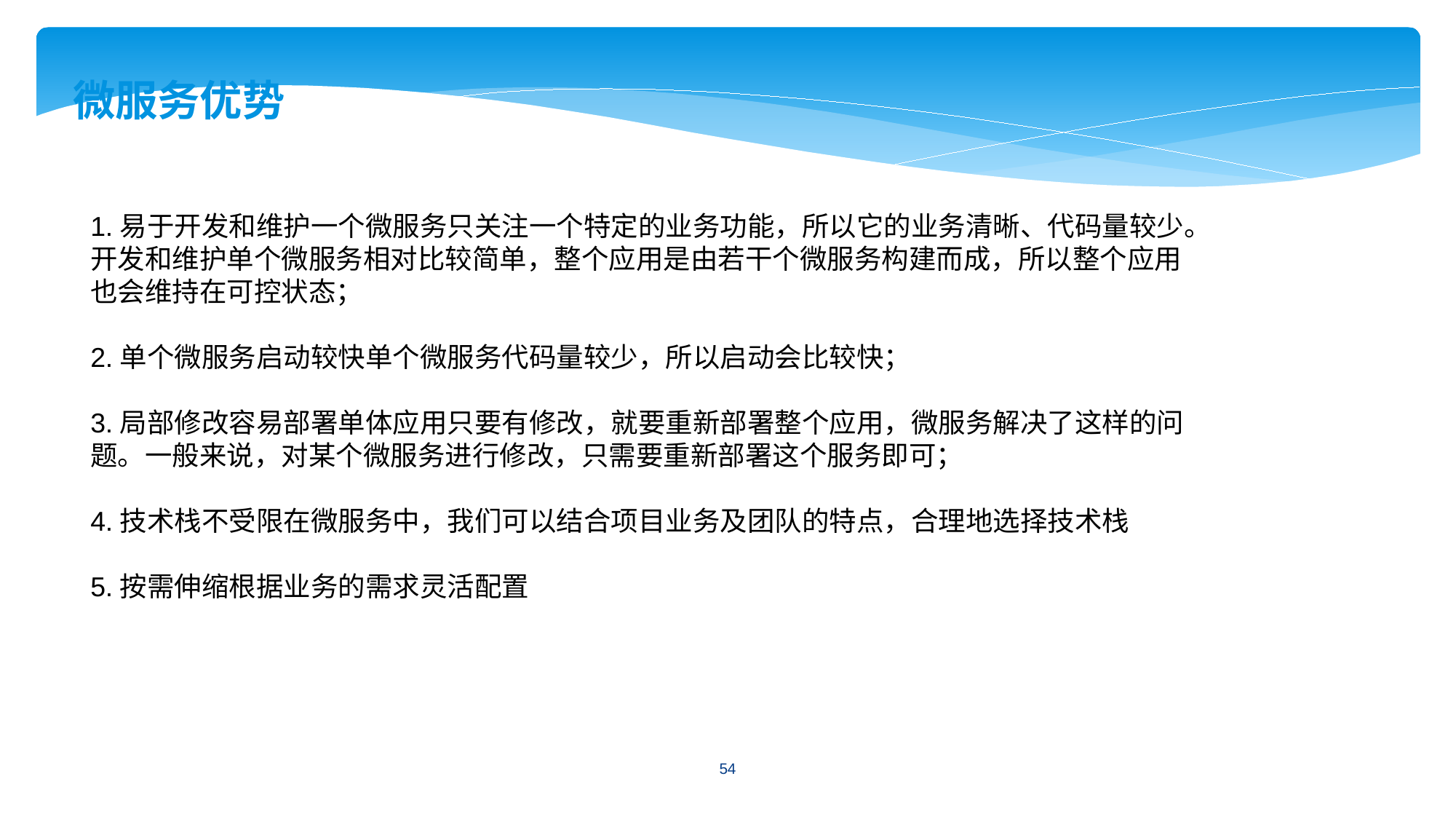

微服务优势
1.易于开发和维护一个微服务只关注一个特定的业务功能，所以它的业务清晰、代码量较少。开发和维护单个微服务相对比较简单，整个应用是由若干个微服务构建而成，所以整个应用也会维持在可控状态；

2.单个微服务启动较快单个微服务代码量较少，所以启动会比较快；

3.局部修改容易部署单体应用只要有修改，就要重新部署整个应用，微服务解决了这样的问题。一般来说，对某个微服务进行修改，只需要重新部署这个服务即可；

4.技术栈不受限在微服务中，我们可以结合项目业务及团队的特点，合理地选择技术栈

5.按需伸缩根据业务的需求灵活配置
54